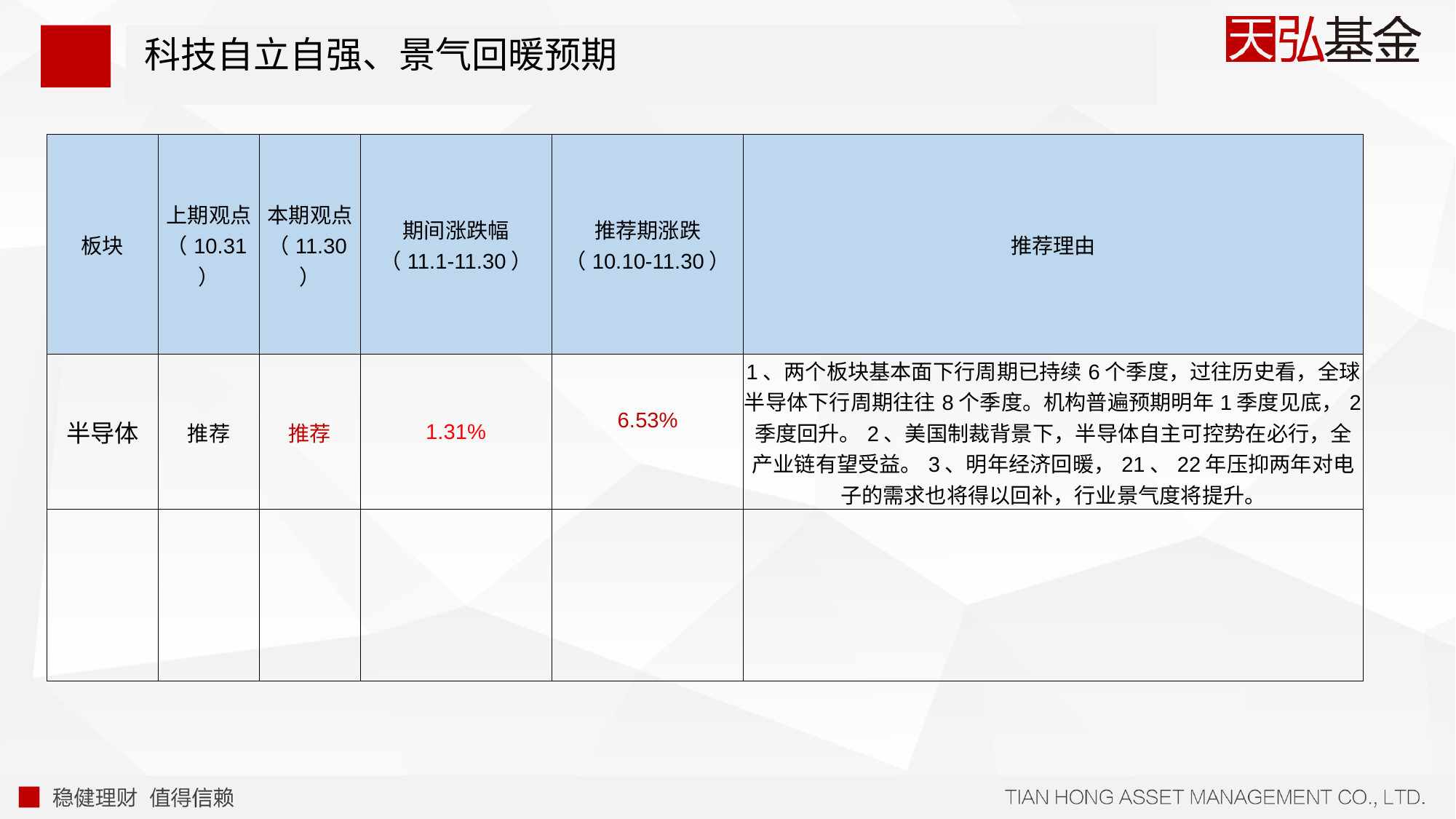

# 科技自立自强、景气回暖预期
| 板块 | 上期观点 （10.31） | 本期观点 （11.30） | 期间涨跌幅 （11.1-11.30） | 推荐期涨跌 （10.10-11.30） | 推荐理由 |
| --- | --- | --- | --- | --- | --- |
| 半导体 | 推荐 | 推荐 | 1.31% | 6.53% | 1、两个板块基本面下行周期已持续6个季度，过往历史看，全球半导体下行周期往往8个季度。机构普遍预期明年1季度见底，2季度回升。2、美国制裁背景下，半导体自主可控势在必行，全产业链有望受益。3、明年经济回暖，21、22年压抑两年对电子的需求也将得以回补，行业景气度将提升。 |
|  |  |  |  |  |  |